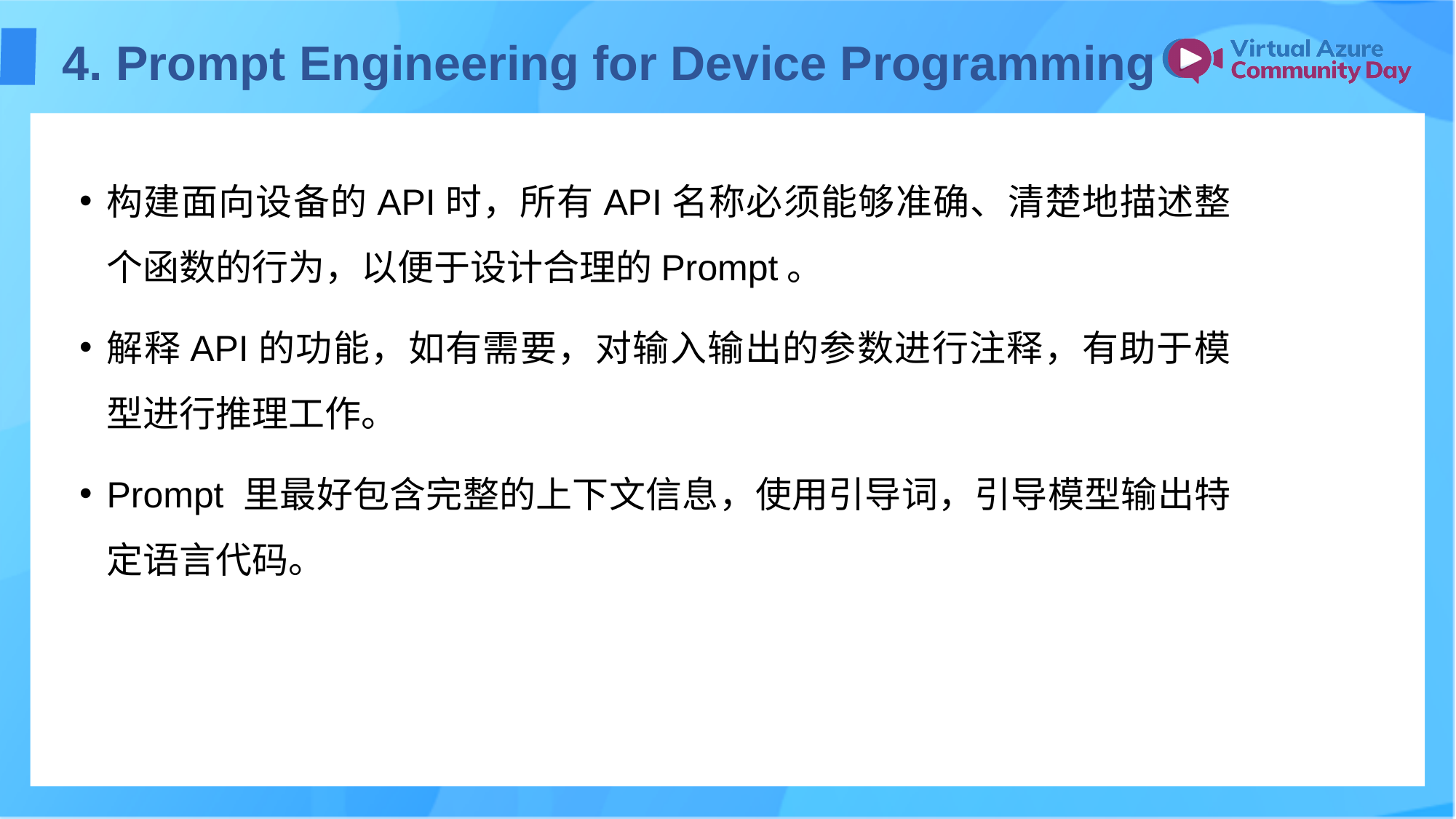

# 4. Prompt Engineering for Device Programming
构建面向设备的API时，所有API名称必须能够准确、清楚地描述整个函数的行为，以便于设计合理的Prompt。
解释API的功能，如有需要，对输入输出的参数进行注释，有助于模型进行推理工作。
Prompt 里最好包含完整的上下文信息，使用引导词，引导模型输出特定语言代码。